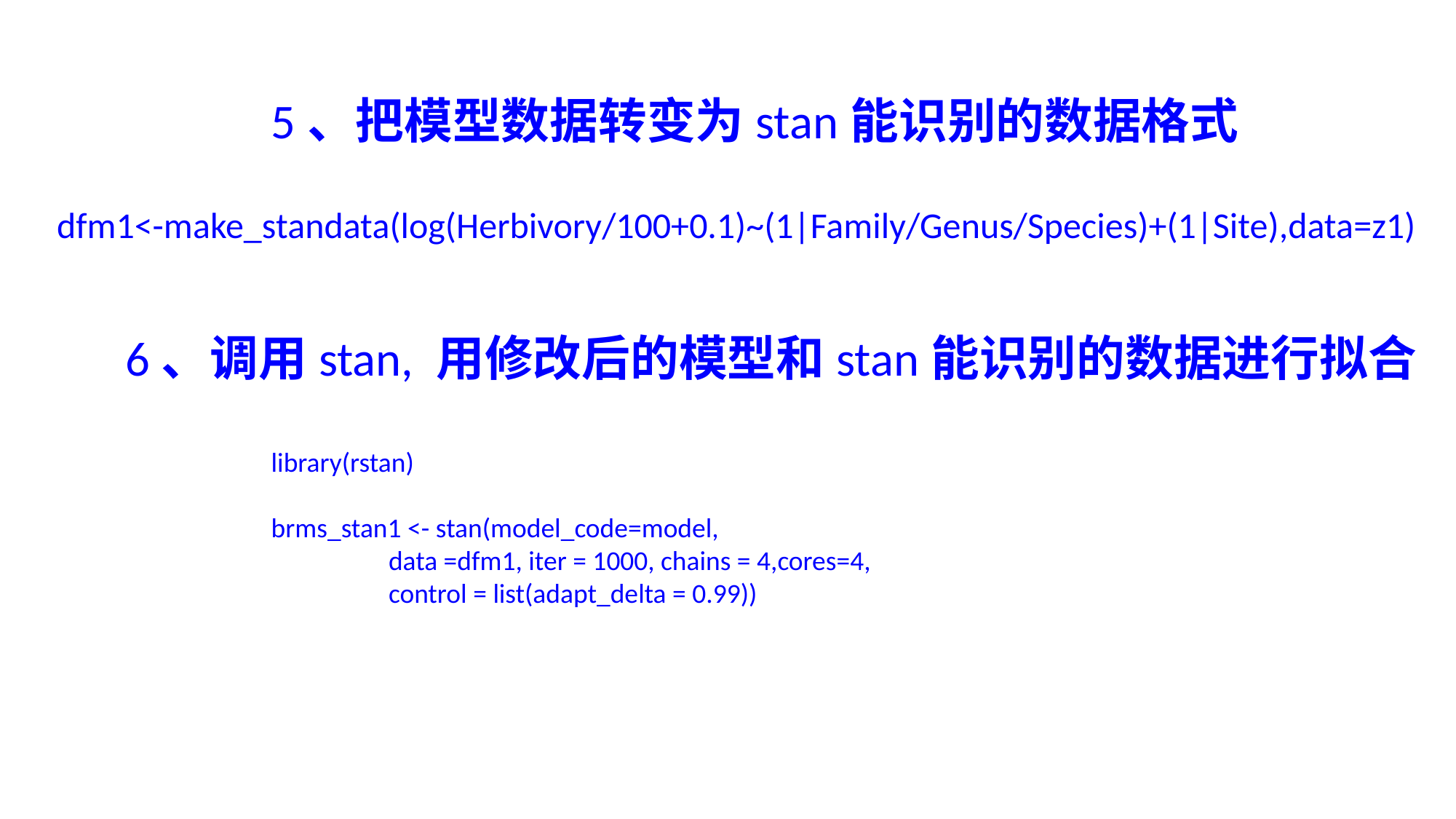

# 5、把模型数据转变为stan能识别的数据格式
dfm1<-make_standata(log(Herbivory/100+0.1)~(1|Family/Genus/Species)+(1|Site),data=z1)
6、调用stan, 用修改后的模型和stan能识别的数据进行拟合
library(rstan)

brms_stan1 <- stan(model_code=model,
                   data =dfm1, iter = 1000, chains = 4,cores=4,
                   control = list(adapt_delta = 0.99))